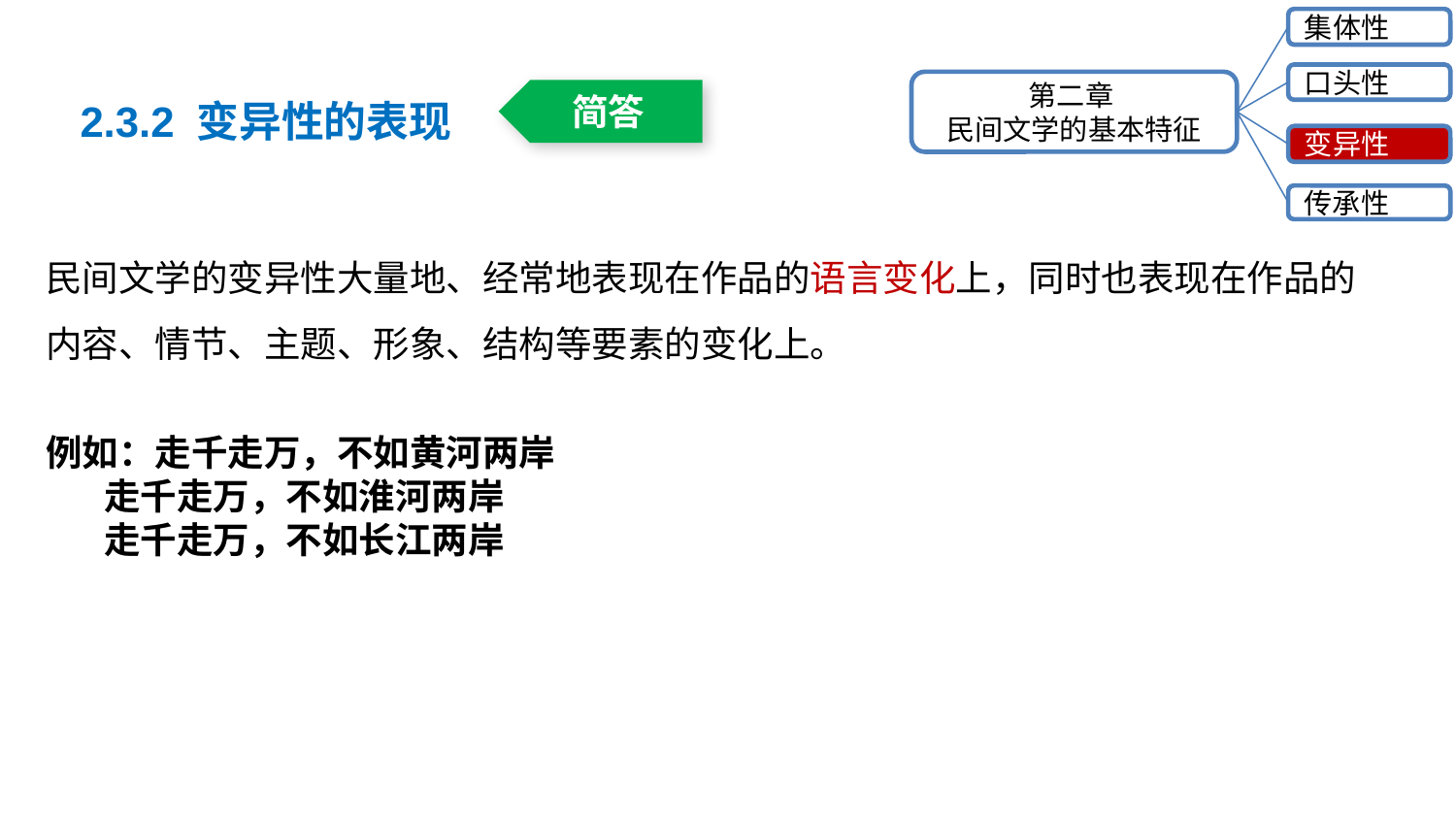

集体性
口头性
第二章
民间文学的基本特征
变异性
传承性
2.3.2 变异性的表现
简答
民间文学的变异性大量地、经常地表现在作品的语言变化上，同时也表现在作品的内容、情节、主题、形象、结构等要素的变化上。

例如：走千走万，不如黄河两岸
      走千走万，不如淮河两岸
      走千走万，不如长江两岸